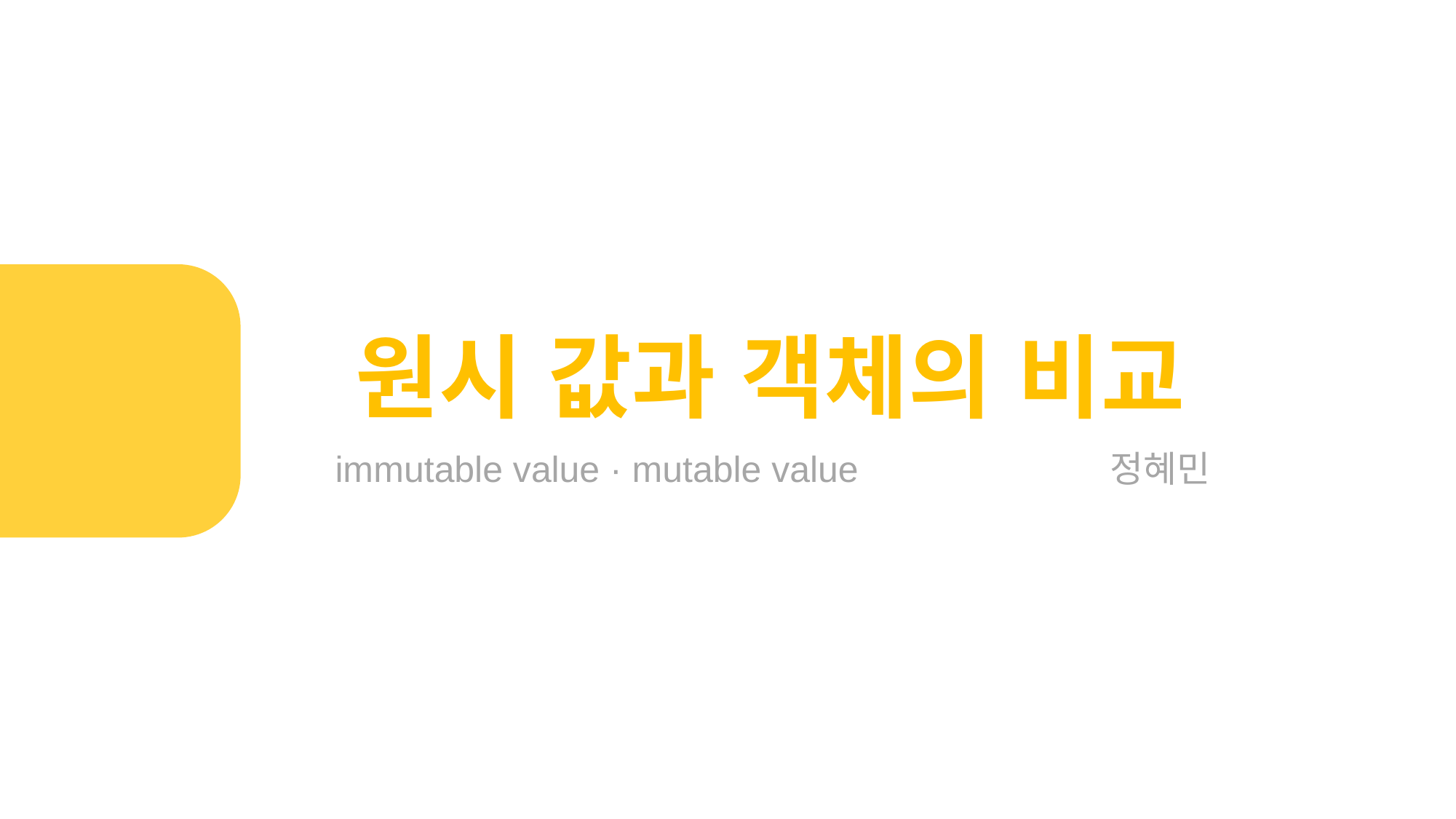

원시 값과 객체의 비교
immutable value · mutable value
정혜민